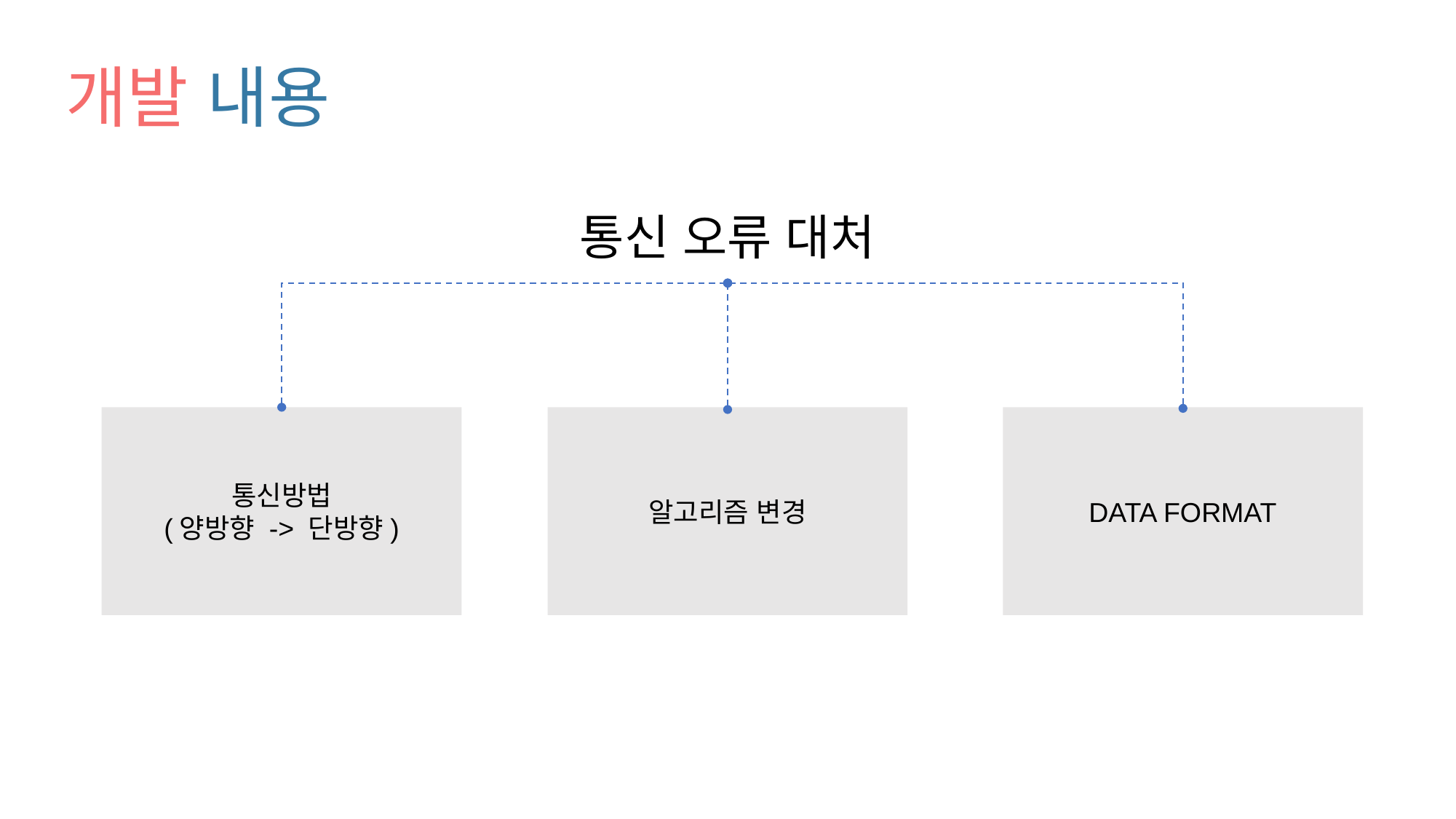

# 개발 내용
통신 오류 대처
통신방법
(양방향 -> 단방향)
알고리즘 변경
DATA FORMAT